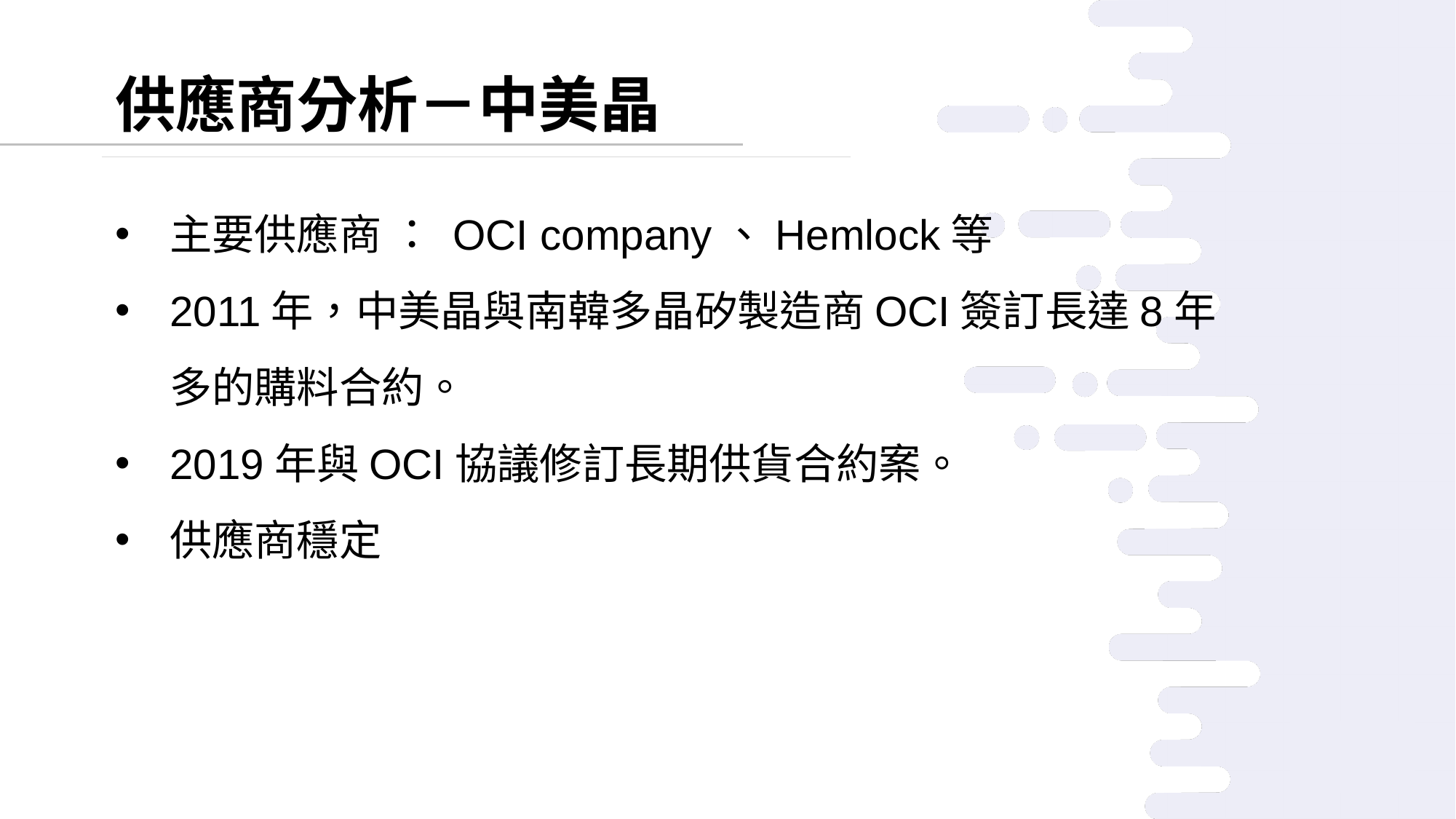

供應商分析－中美晶
主要供應商 ： OCI company、Hemlock等
2011年，中美晶與南韓多晶矽製造商OCI簽訂長達8年多的購料合約。
2019年與OCI協議修訂長期供貨合約案。
供應商穩定